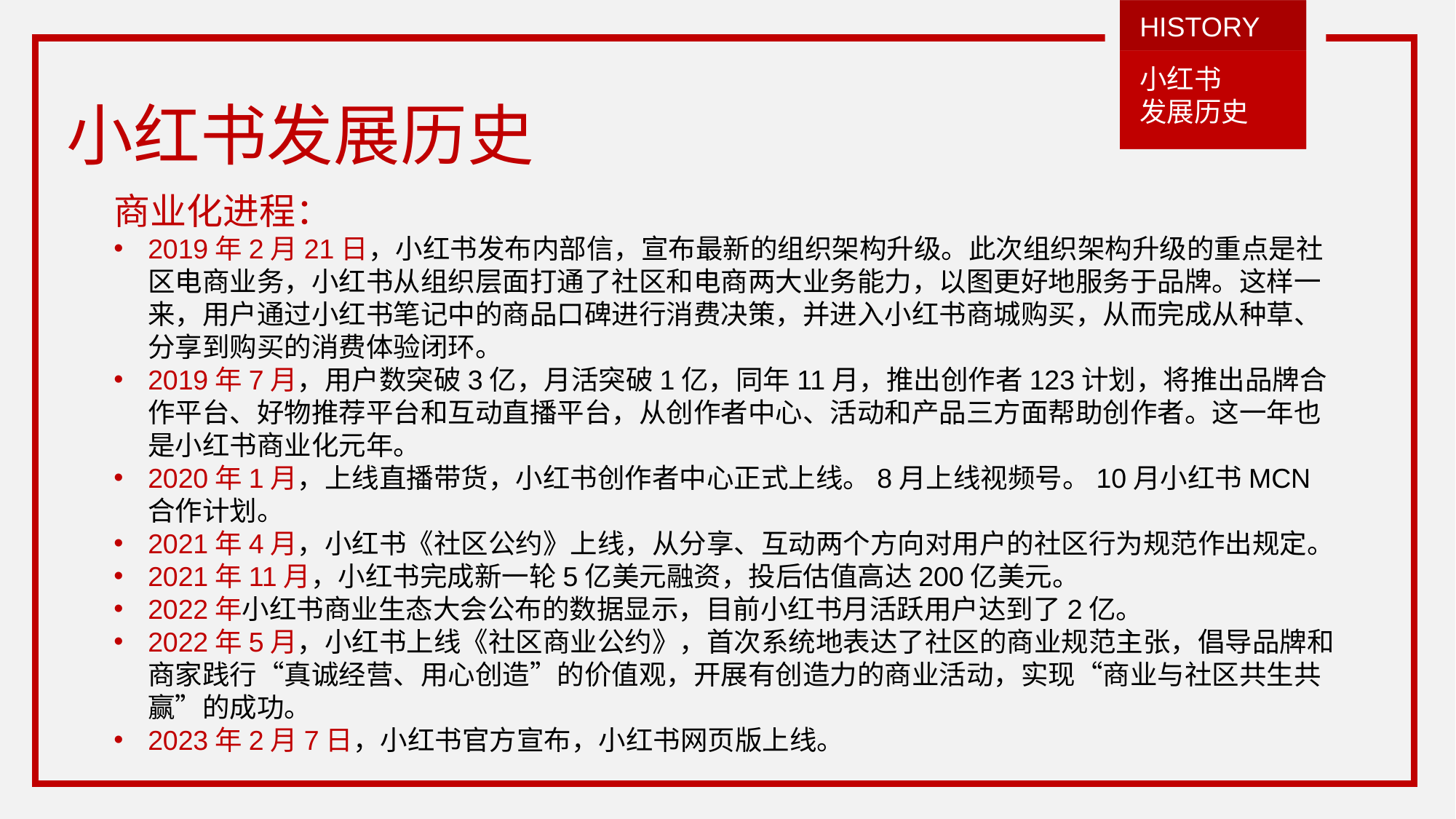

BUSINESS
HISTORY
小红书
发展历史
BUSINESS
TEMPLATE
小红书发展历史
商业化进程：
2019年2月21日，小红书发布内部信，宣布最新的组织架构升级。此次组织架构升级的重点是社区电商业务，小红书从组织层面打通了社区和电商两大业务能力，以图更好地服务于品牌。这样一来，用户通过小红书笔记中的商品口碑进行消费决策，并进入小红书商城购买，从而完成从种草、分享到购买的消费体验闭环。
2019年7月，用户数突破3亿，月活突破1亿，同年11月，推出创作者123计划，将推出品牌合作平台、好物推荐平台和互动直播平台，从创作者中心、活动和产品三方面帮助创作者。这一年也是小红书商业化元年。
2020年1月，上线直播带货，小红书创作者中心正式上线。8月上线视频号。10月小红书MCN合作计划。
2021年4月，小红书《社区公约》上线，从分享、互动两个方向对用户的社区行为规范作出规定。
2021年11月，小红书完成新一轮5亿美元融资，投后估值高达200亿美元。
2022年小红书商业生态大会公布的数据显示，目前小红书月活跃用户达到了2亿。
2022年5月，小红书上线《社区商业公约》，首次系统地表达了社区的商业规范主张，倡导品牌和商家践行“真诚经营、用心创造”的价值观，开展有创造力的商业活动，实现“商业与社区共生共赢”的成功。
2023年2月7日，小红书官方宣布，小红书网页版上线。